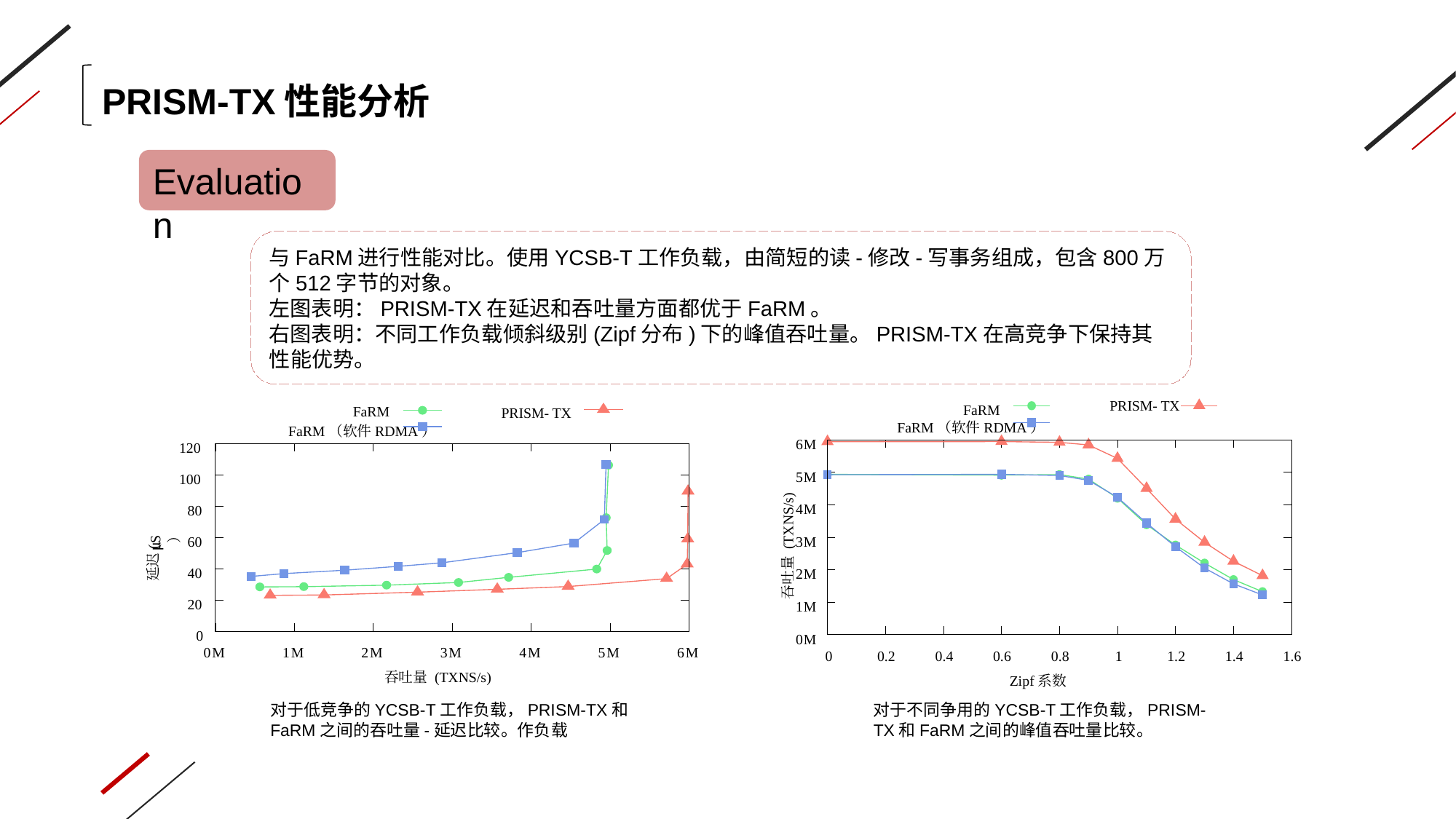

PRISM-TX性能分析
Evaluation
与FaRM进行性能对比。使用YCSB-T工作负载，由简短的读-修改-写事务组成，包含800万个512字节的对象。
左图表明：PRISM-TX在延迟和吞吐量方面都优于FaRM。
右图表明：不同工作负载倾斜级别(Zipf分布)下的峰值吞吐量。PRISM-TX在高竞争下保持其性能优势。

PRISM- TX
FaRM

FaRM（软件RDMA）

6
M

5
M

4
M

吞吐量 (TXNS/s)

3
M

2
M

1
M

0
M

 0
 0.2
 0.4
 0.6
 0.8
 1
 1.2
 1.4
 1.6
Zipf系数
FaRM

PRISM- TX

FaRM（软件RDMA）

 120

 100

 80

S）
延迟(
 60

µ

 40

 20

 0

0
M
1
M
2
M
3
M
4
M
5
M
6
M
吞吐量 (TXNS/s)
对于低竞争的YCSB-T工作负载，PRISM-TX和FaRM之间的吞吐量-延迟比较。作负载
对于不同争用的YCSB-T工作负载，PRISM-TX和FaRM之间的峰值吞吐量比较。